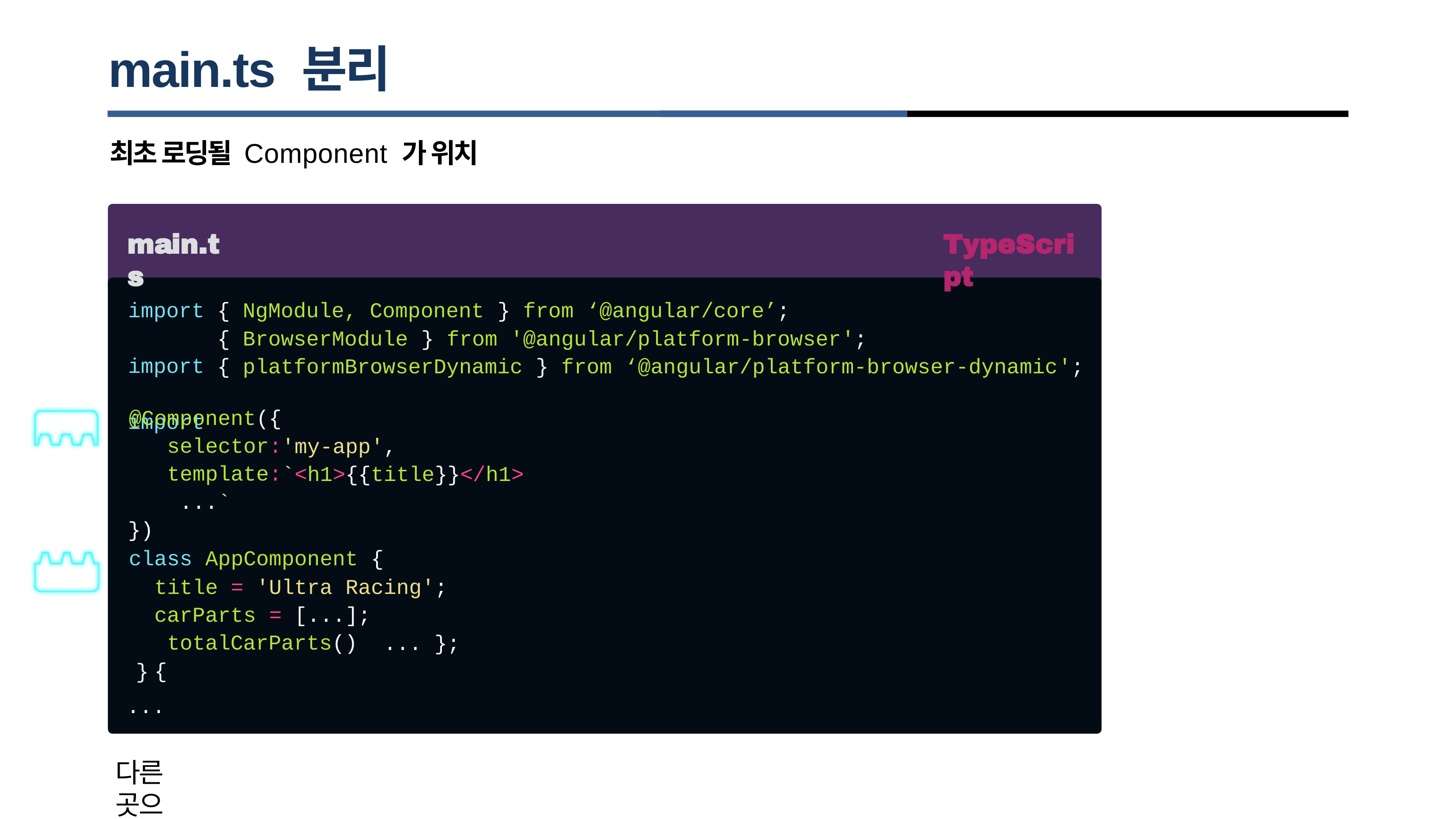

# main.ts 분리
최초 로딩될 Component 가 위치

main.ts
TypeScript

import  import  import
{ NgModule, Component
{
{
} from
‘@angular/core’;
BrowserModule } from
'@angular/platform-browser';
platformBrowserDynamic
} from
‘@angular/platform-browser-dynamic';
@Component({  selector:  template:
...`
})

'my-app',
`<h1>{{title}}</h1>
class
AppComponent {

title = 'Ultra
Racing';
carParts = [...];  totalCarParts() {
... };
}
...

다른 곳으로 분리시켜야 할 코드